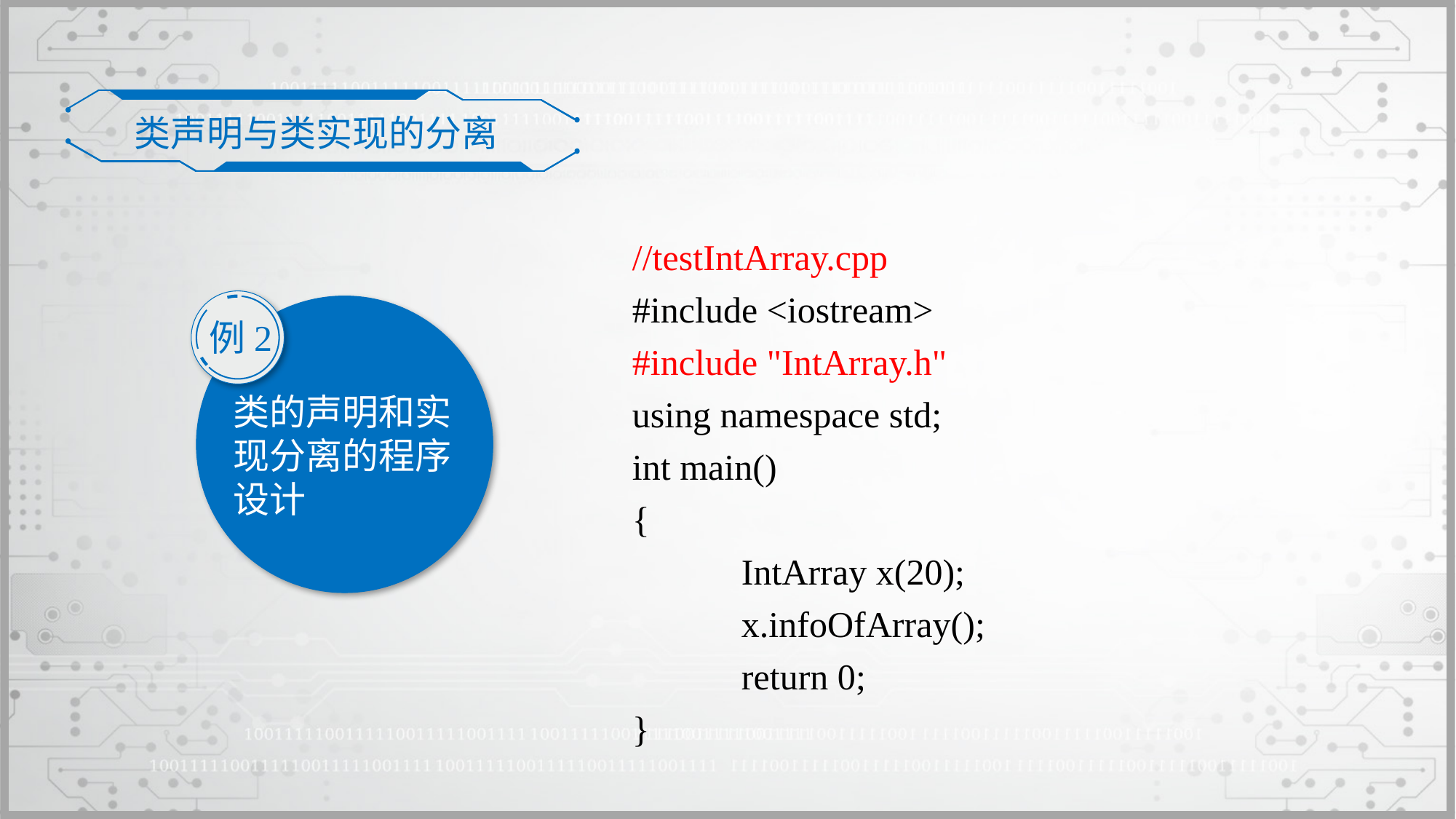

类声明与类实现的分离

//testIntArray.cpp
#include <iostream>
#include "IntArray.h"
using namespace std;
int main()
{
	IntArray x(20);
	x.infoOfArray();
	return 0;
}

例2

类的声明和实现分离的程序设计